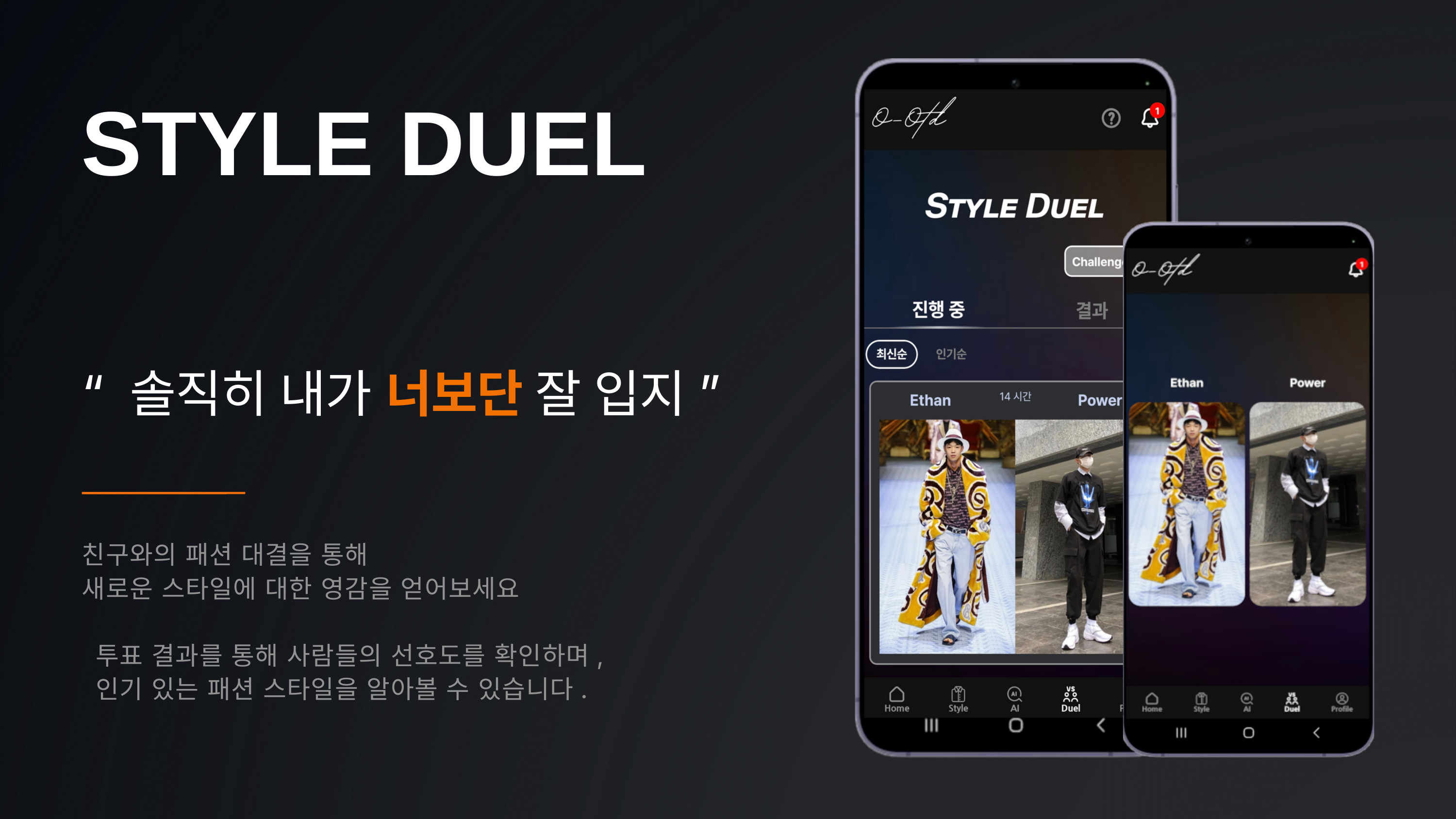

STYLE DUEL

“ 솔직히 내가 너보단 잘 입지 ”

친구와의 패션 대결을 통해
새로운 스타일에 대한 영감을 얻어보세요

 투표 결과를 통해 사람들의 선호도를 확인하며,
 인기 있는 패션 스타일을 알아볼 수 있습니다.